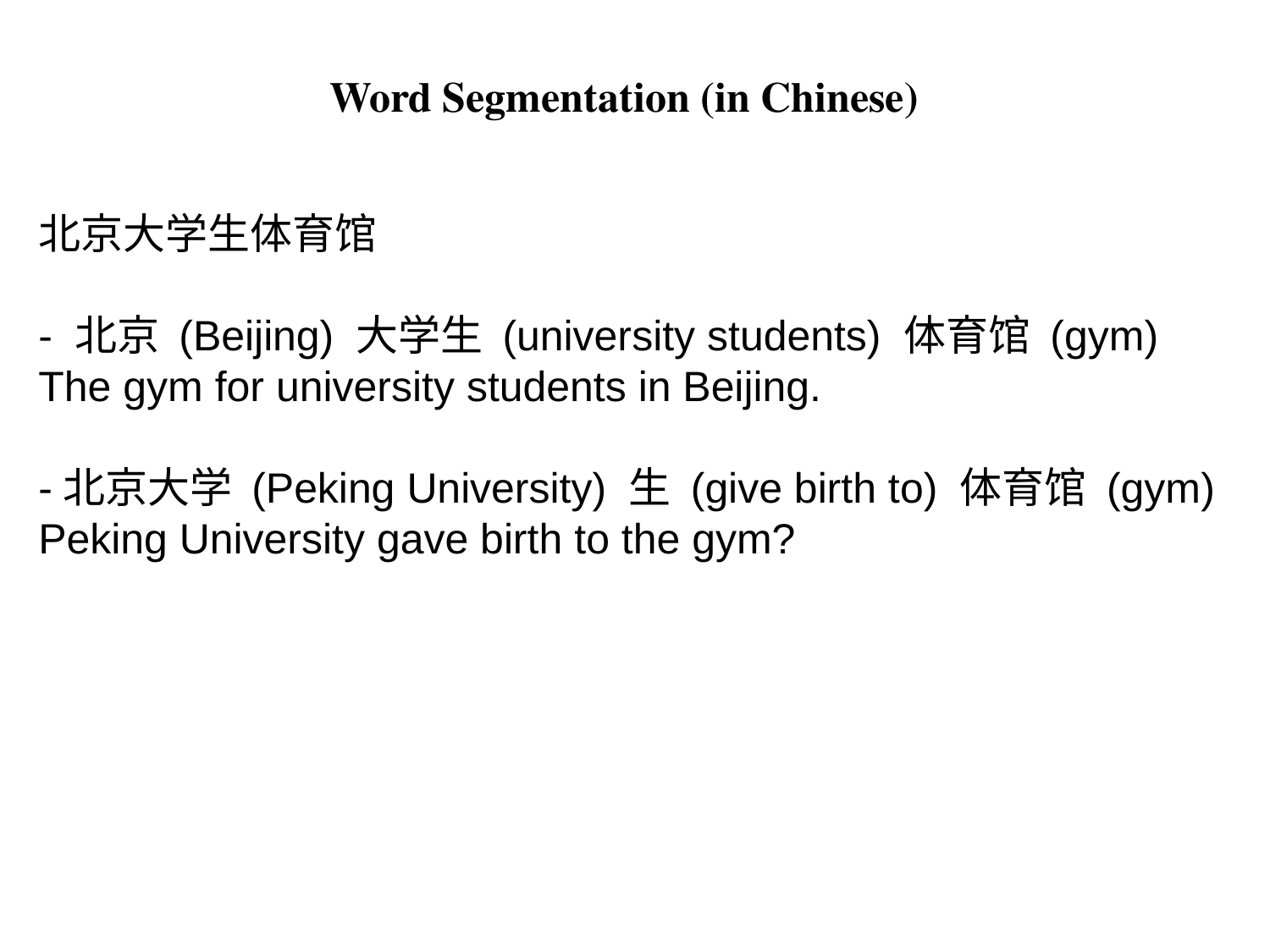

# Word Segmentation (in Chinese)
北京大学生体育馆

- 北京 (Beijing) 大学生 (university students) 体育馆 (gym)
The gym for university students in Beijing.

-北京大学 (Peking University) 生 (give birth to) 体育馆 (gym)
Peking University gave birth to the gym?